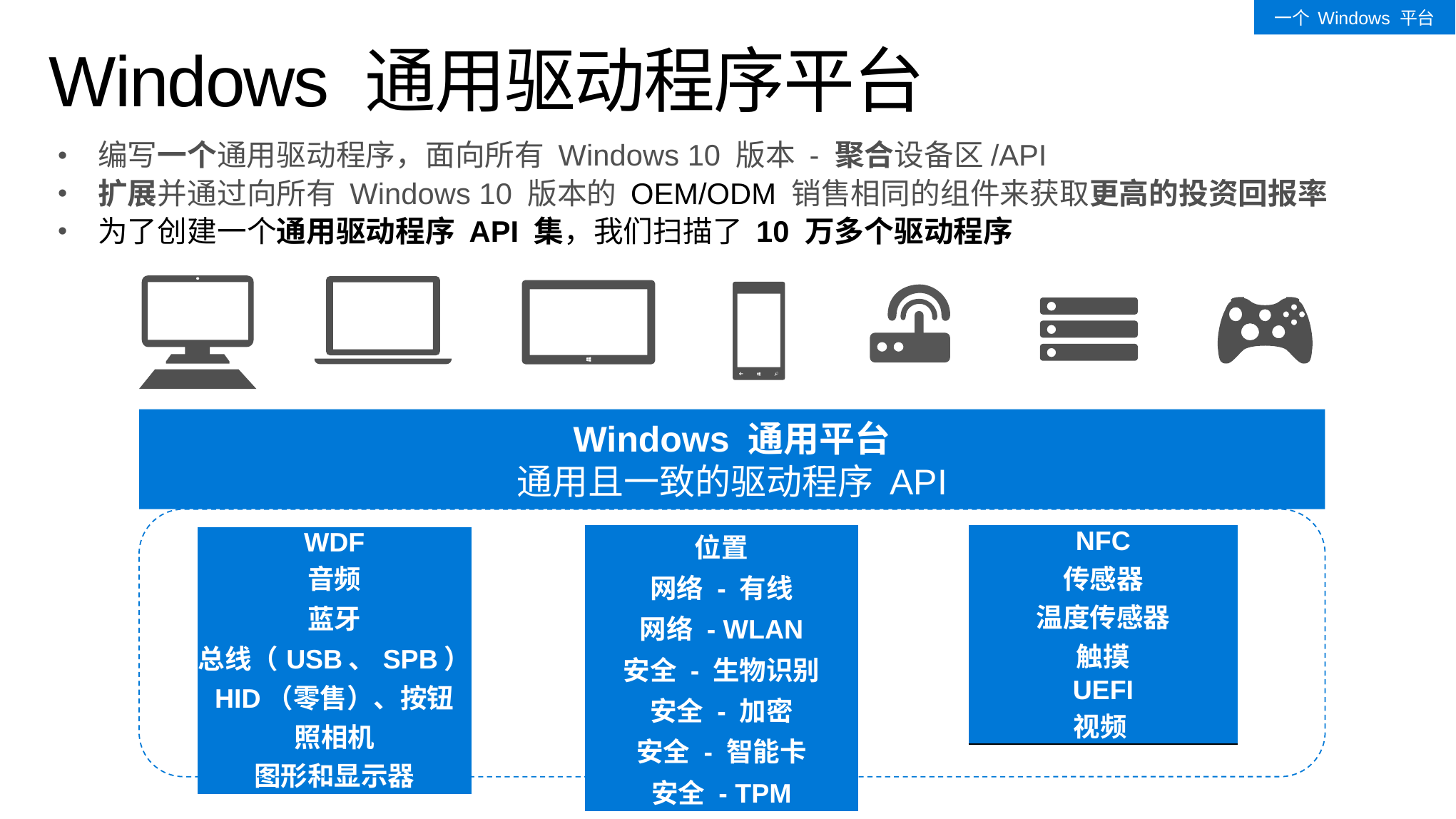

一个 Windows 平台
# Windows 通用驱动程序平台
编写一个通用驱动程序，面向所有 Windows 10 版本 - 聚合设备区/API
扩展并通过向所有 Windows 10 版本的 OEM/ODM 销售相同的组件来获取更高的投资回报率
为了创建一个通用驱动程序 API 集，我们扫描了 10 万多个驱动程序

Windows 通用平台
通用且一致的驱动程序 API

| 位置 |
| --- |
| 网络 - 有线 |
| 网络 - WLAN |
| 安全 - 生物识别 |
| 安全 - 加密 |
| 安全 - 智能卡 |
| 安全 - TPM |
| NFC |
| --- |
| 传感器 |
| 温度传感器 |
| 触摸 |
| UEFI |
| 视频 |
| WDF |
| --- |
| 音频 |
| 蓝牙 |
| 总线（USB、SPB） |
| HID（零售）、按钮 |
| 照相机 |
| 图形和显示器 |